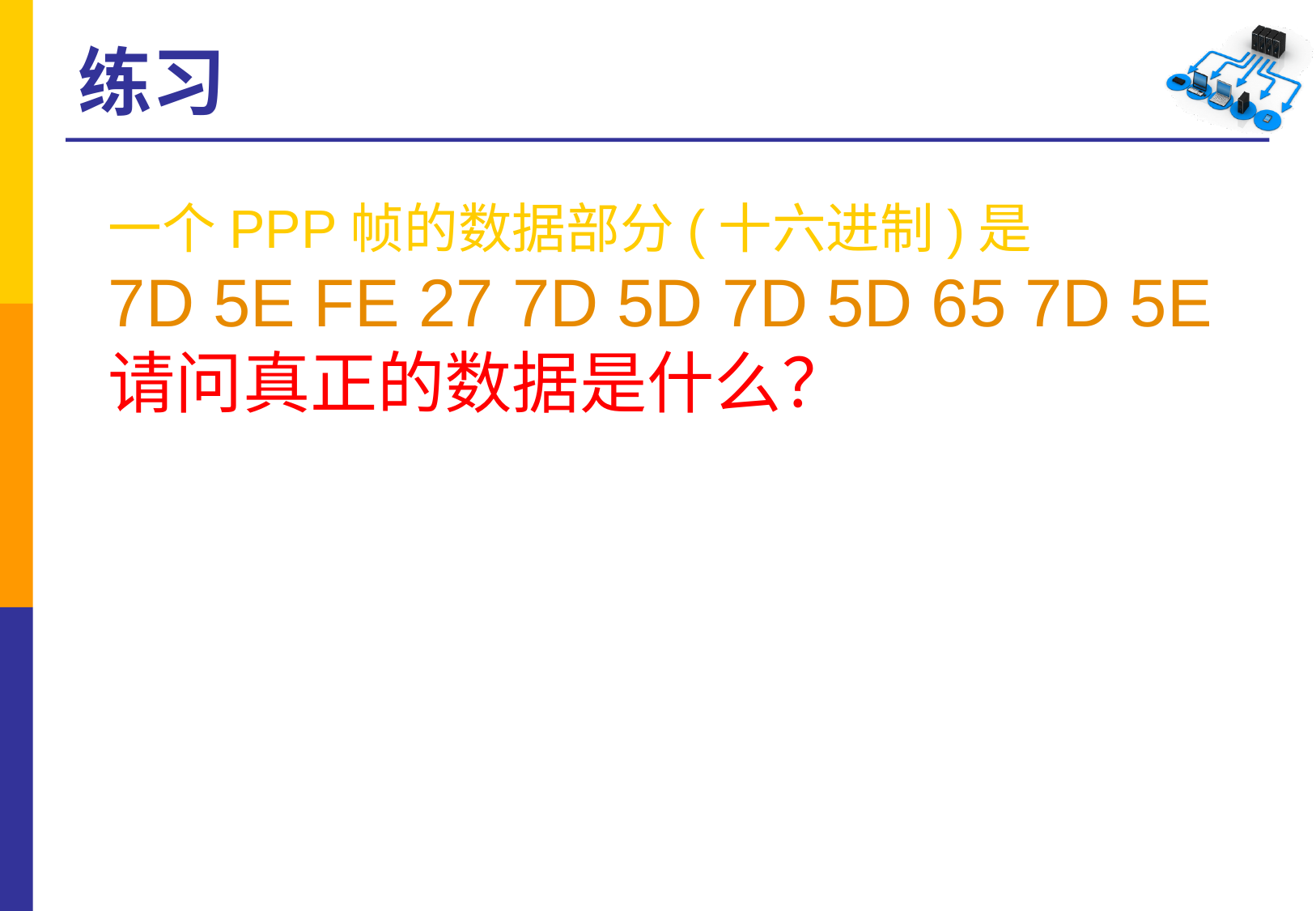

# 练习
一个PPP帧的数据部分(十六进制)是
7D 5E FE 27 7D 5D 7D 5D 65 7D 5E
请问真正的数据是什么？